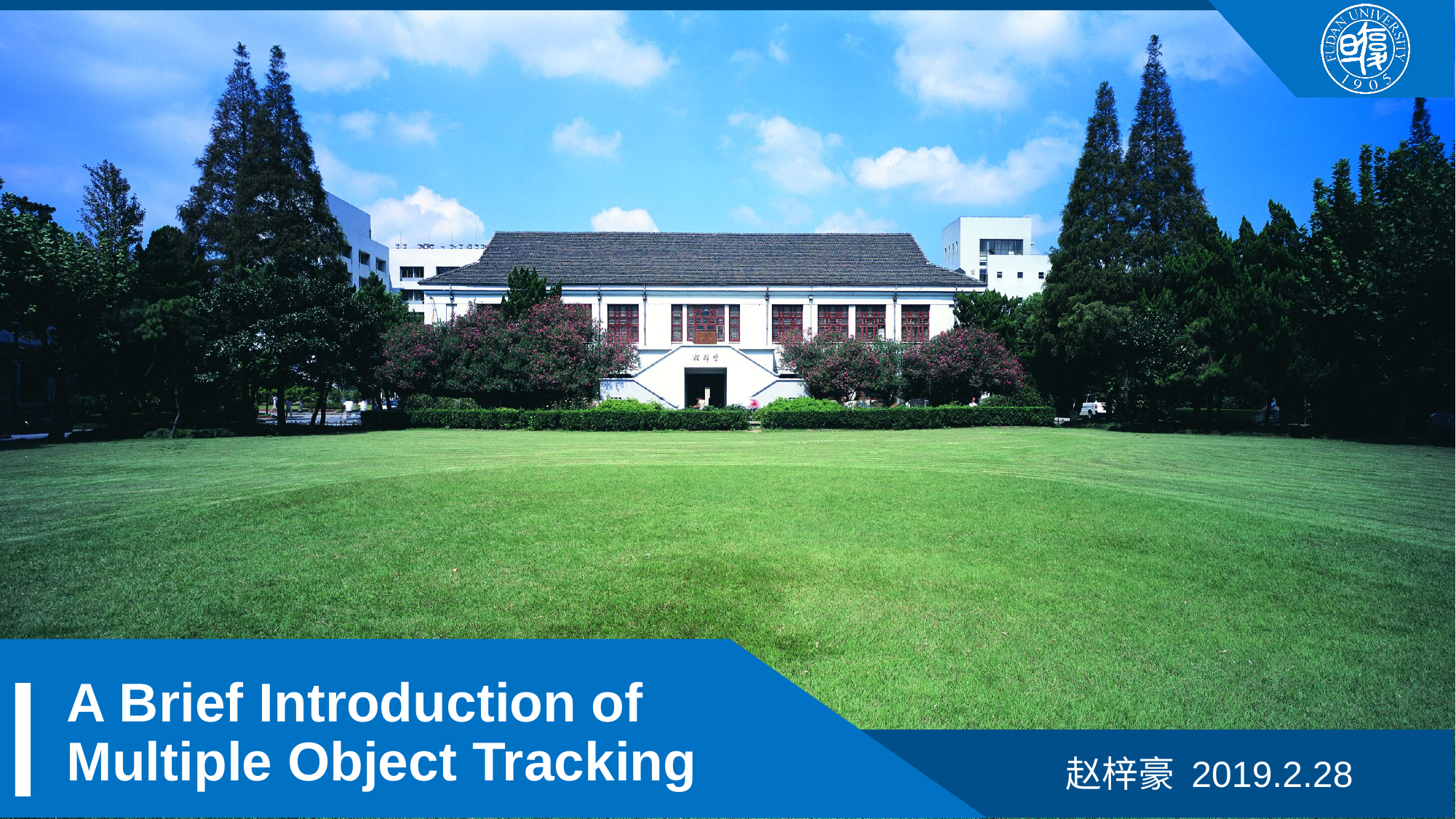

A Brief Introduction of Multiple Object Tracking
赵梓豪 2019.2.28